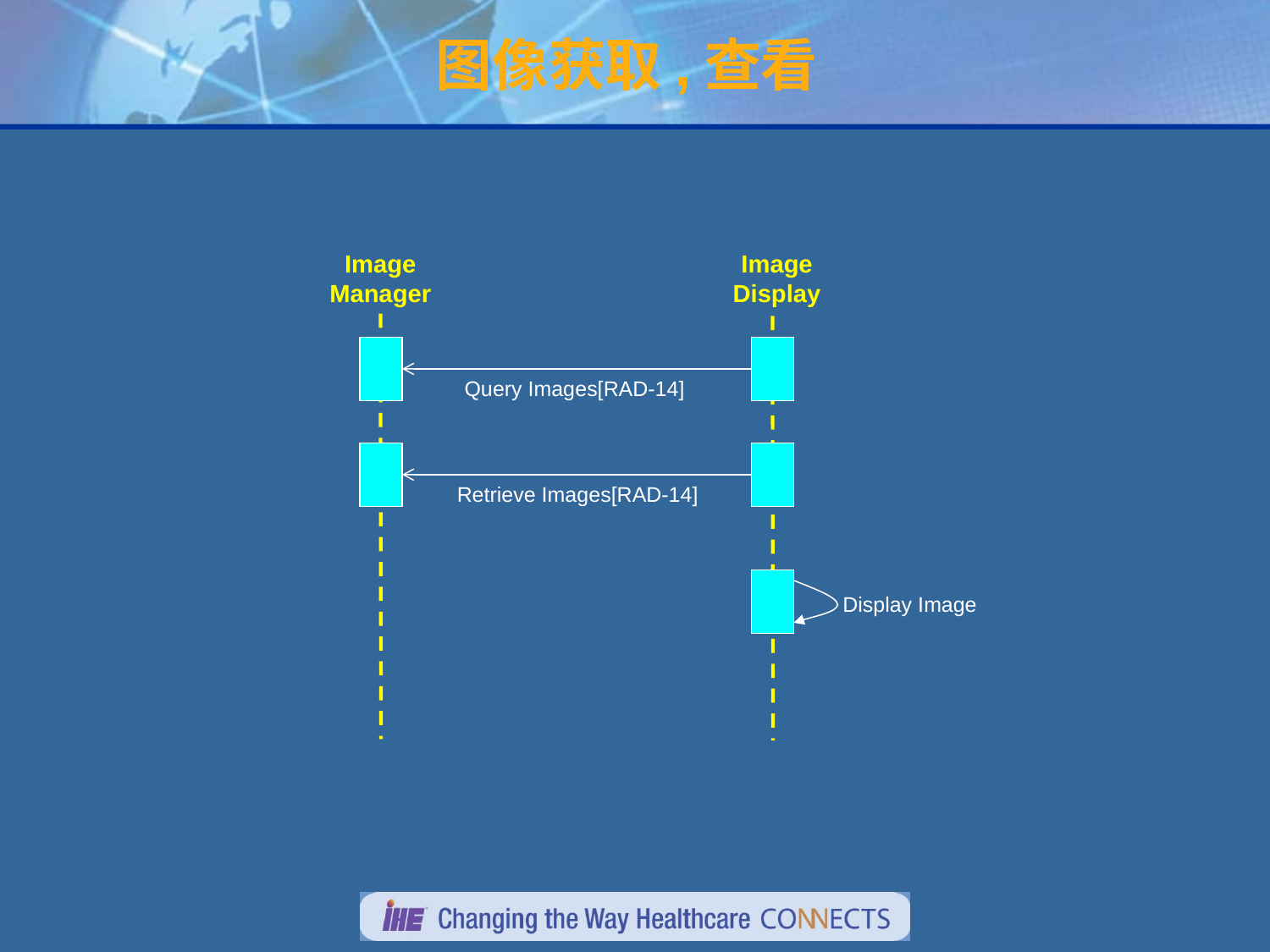

图像获取,查看
Image
Manager
Image
Display

Query Images[RAD-14]

Retrieve Images[RAD-14]

Display Image